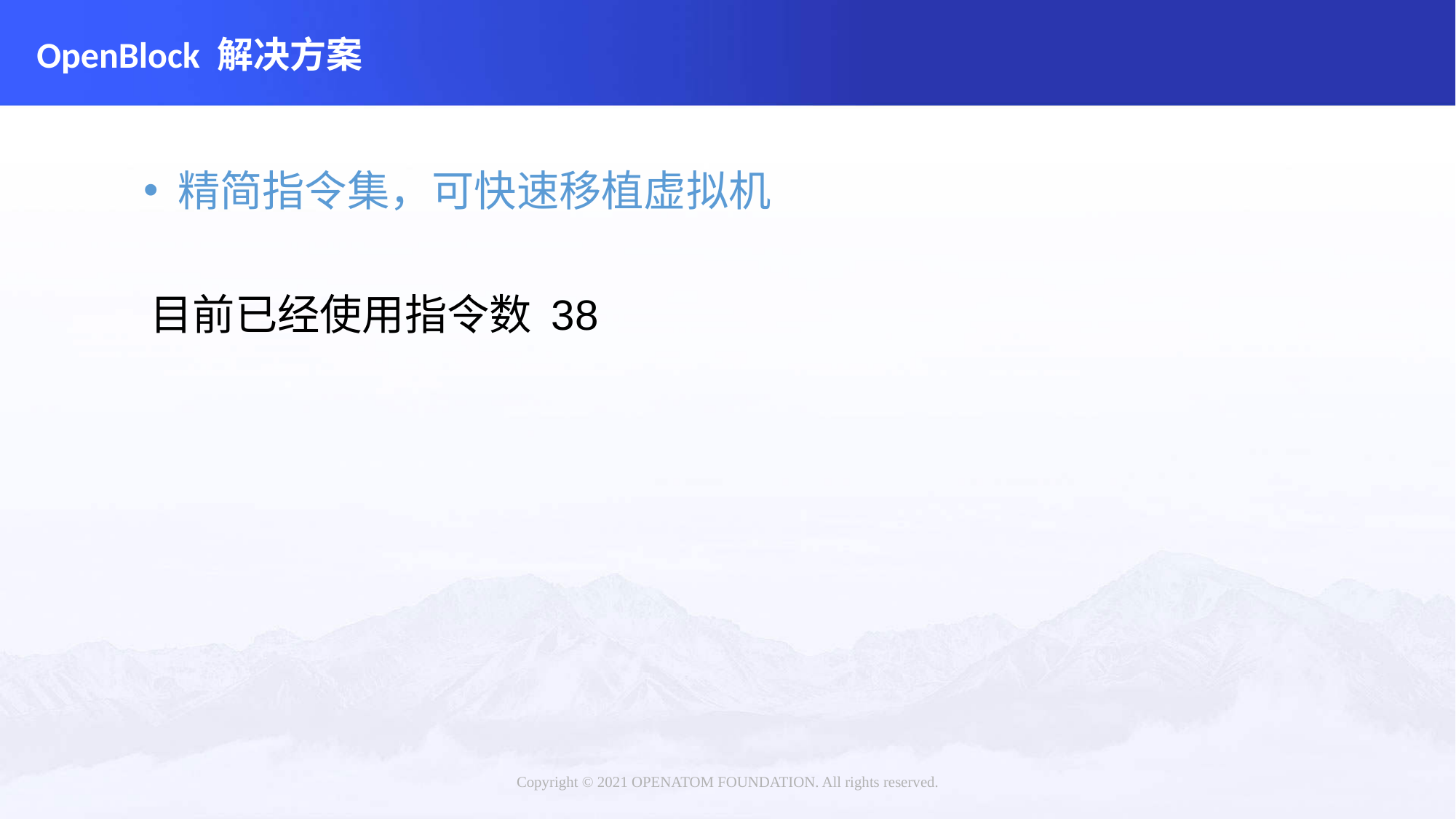

# OpenBlock 解决方案
精简指令集，可快速移植虚拟机

目前已经使用指令数 38

Copyright © 2021 OPENATOM FOUNDATION. All rights reserved.
15